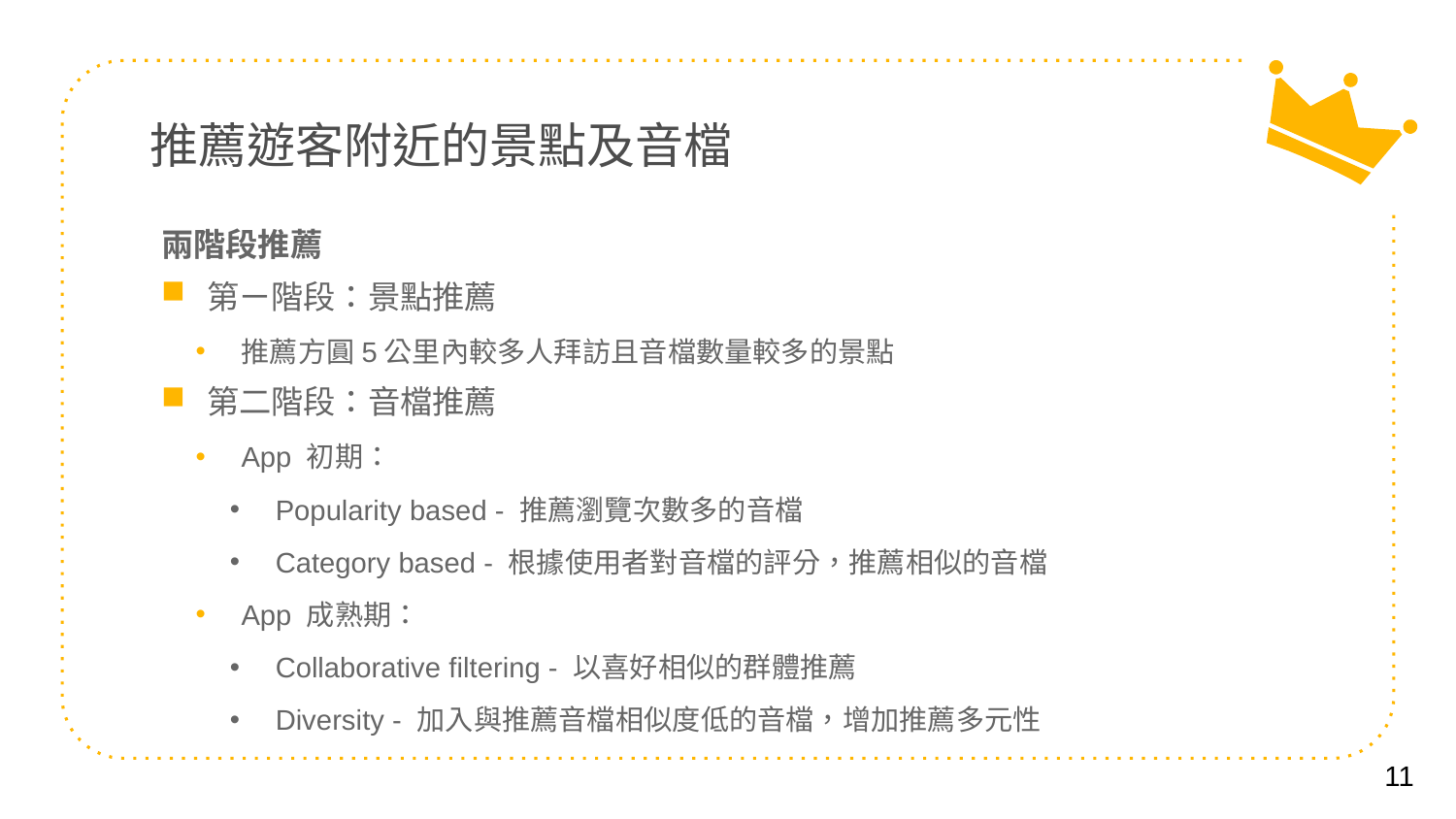

# 推薦遊客附近的景點及音檔
兩階段推薦
第ㄧ階段：景點推薦
推薦方圓5公里內較多人拜訪且音檔數量較多的景點
第二階段：音檔推薦
App 初期：
Popularity based - 推薦瀏覽次數多的音檔
Category based - 根據使用者對音檔的評分，推薦相似的音檔
App 成熟期：
Collaborative filtering - 以喜好相似的群體推薦
Diversity - 加入與推薦音檔相似度低的音檔，增加推薦多元性
11